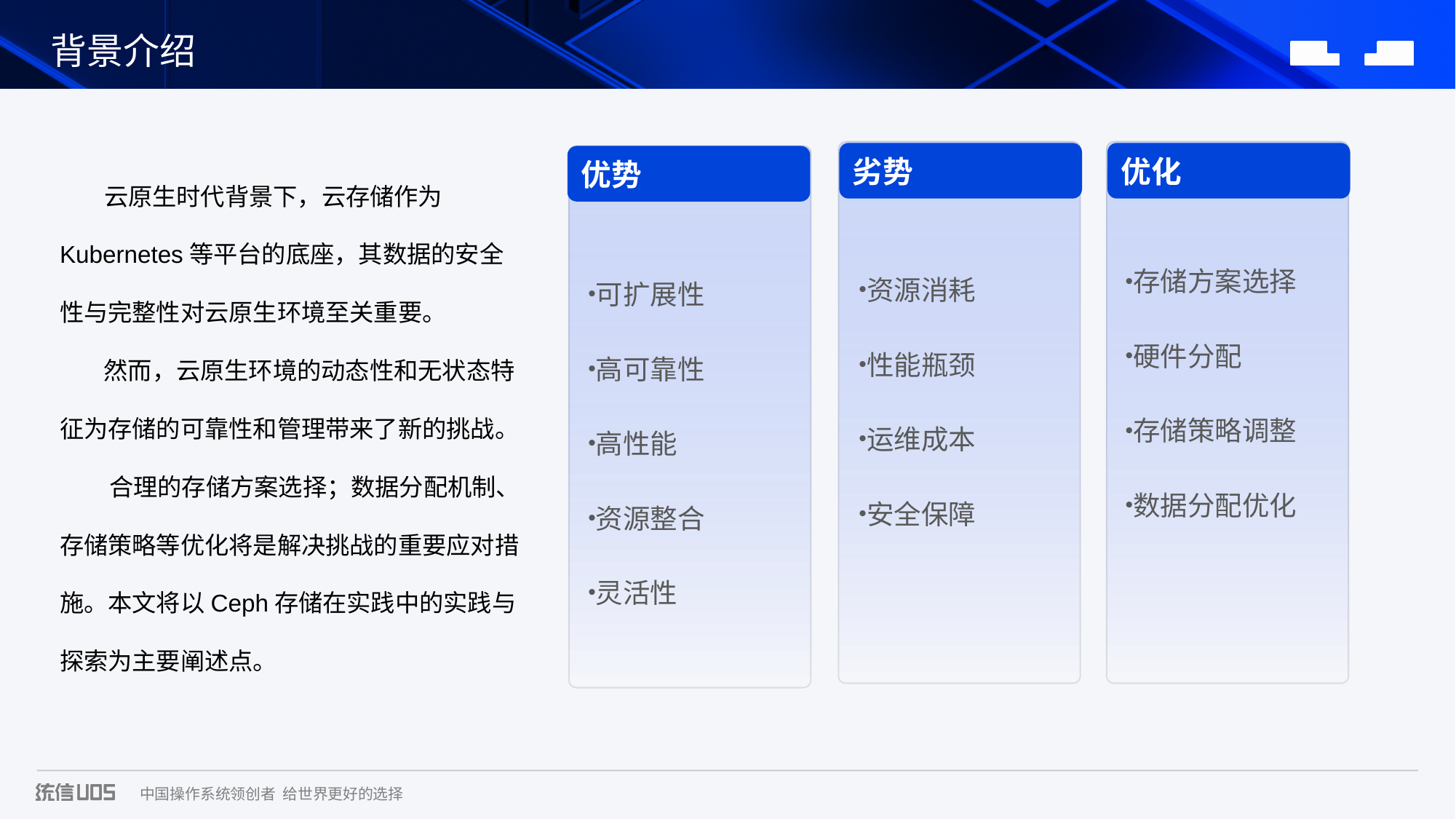

背景介绍

劣势
优化
优势

存储方案选择
硬件分配
存储策略调整
数据分配优化

资源消耗
性能瓶颈
运维成本
安全保障

可扩展性
高可靠性
高性能
资源整合
灵活性
        云原生时代背景下，云存储作为Kubernetes等平台的底座，其数据的安全性与完整性对云原生环境至关重要。
       然而，云原生环境的动态性和无状态特征为存储的可靠性和管理带来了新的挑战。
        合理的存储方案选择；数据分配机制、存储策略等优化将是解决挑战的重要应对措施。本文将以Ceph存储在实践中的实践与探索为主要阐述点。